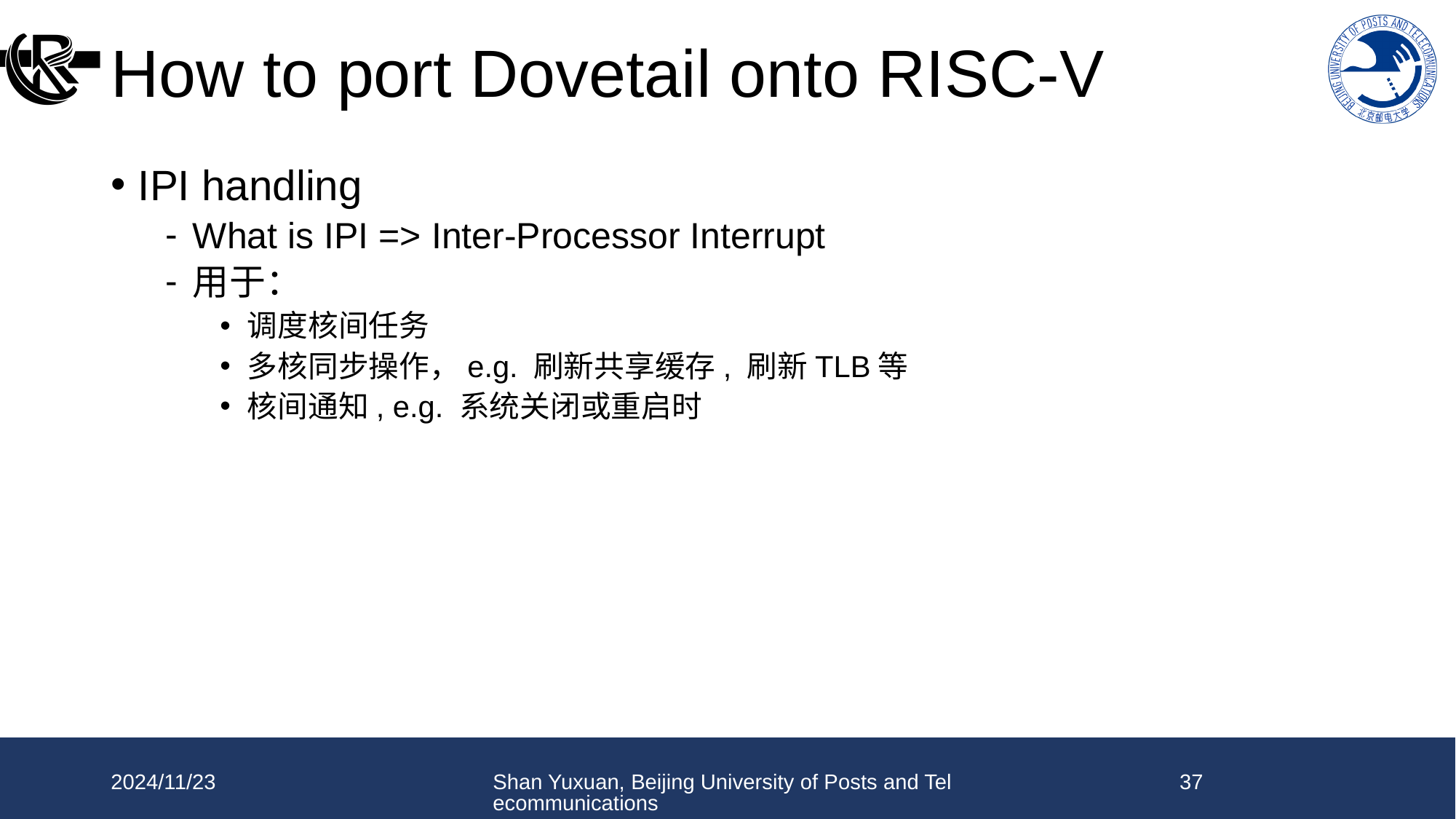

# How to port Dovetail onto RISC-V
IPI handling
What is IPI => Inter-Processor Interrupt
用于：
调度核间任务
多核同步操作，e.g. 刷新共享缓存, 刷新TLB等
核间通知, e.g. 系统关闭或重启时
2024/11/23
Shan Yuxuan, Beijing University of Posts and Telecommunications
37